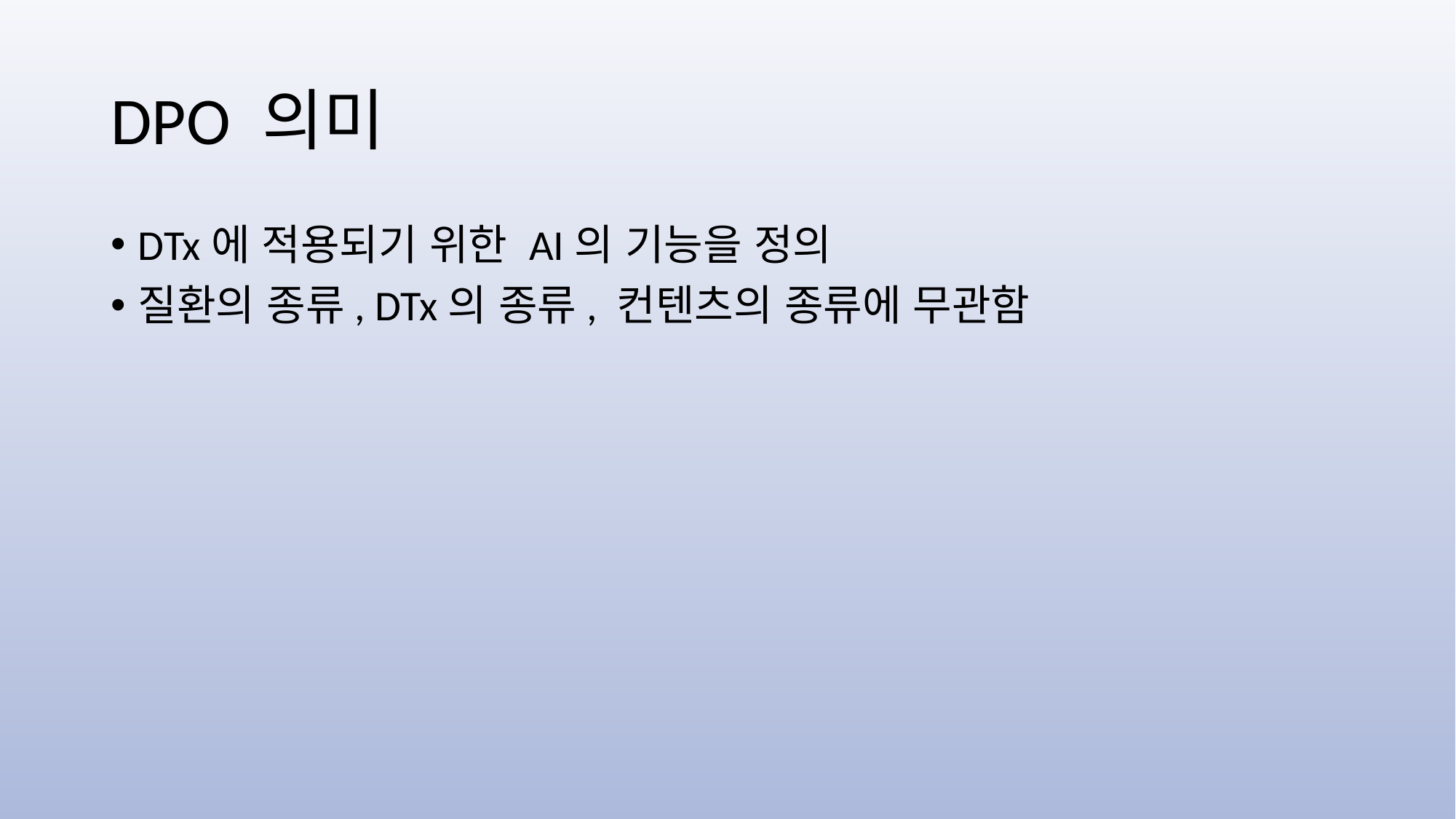

# DPO 의미
DTx에 적용되기 위한 AI의 기능을 정의
질환의 종류, DTx의 종류, 컨텐츠의 종류에 무관함